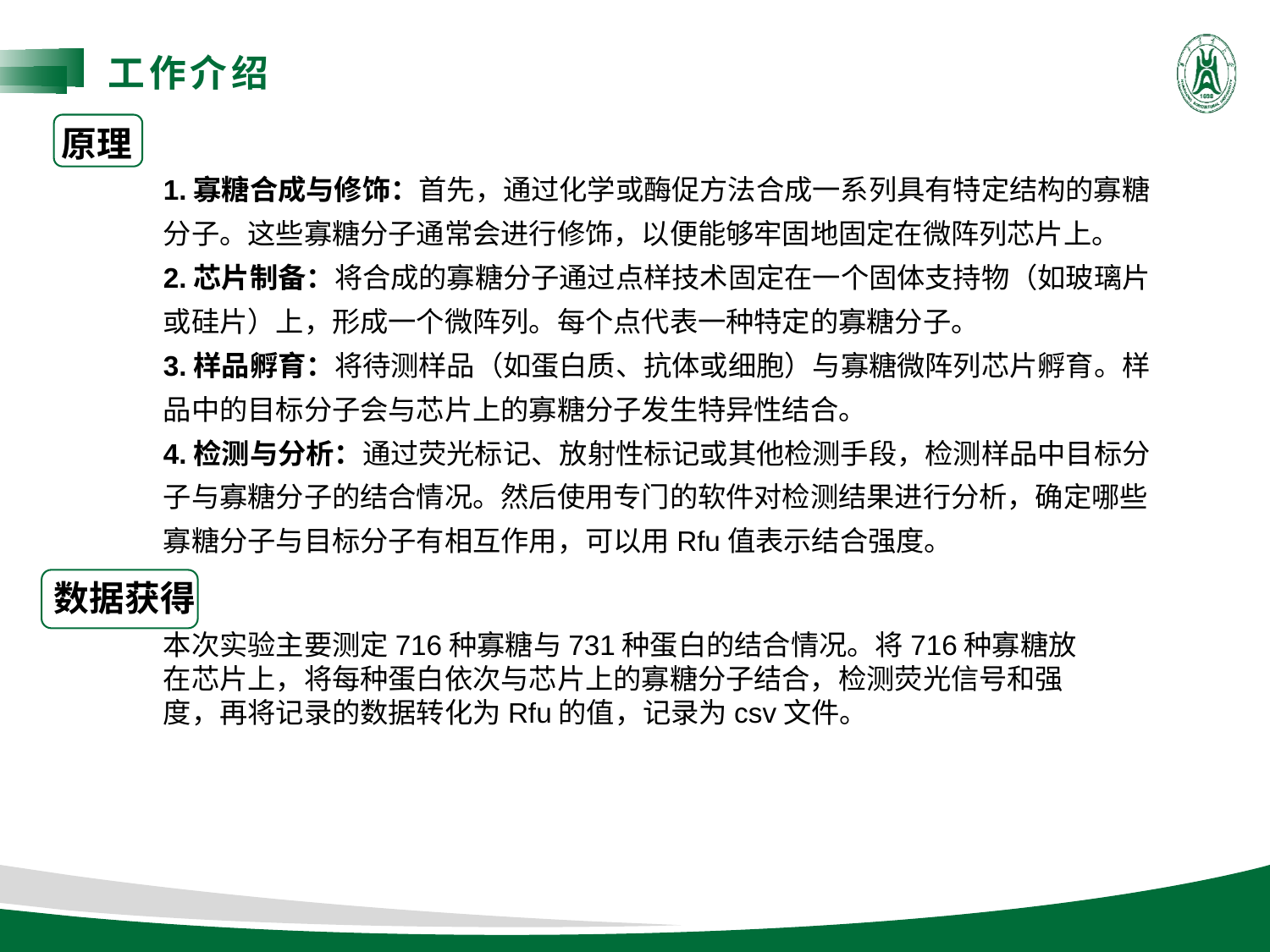

工作介绍

原理
1.寡糖合成与修饰：首先，通过化学或酶促方法合成一系列具有特定结构的寡糖分子。这些寡糖分子通常会进行修饰，以便能够牢固地固定在微阵列芯片上。
2.芯片制备：将合成的寡糖分子通过点样技术固定在一个固体支持物（如玻璃片或硅片）上，形成一个微阵列。每个点代表一种特定的寡糖分子。
3.样品孵育：将待测样品（如蛋白质、抗体或细胞）与寡糖微阵列芯片孵育。样品中的目标分子会与芯片上的寡糖分子发生特异性结合。
4.检测与分析：通过荧光标记、放射性标记或其他检测手段，检测样品中目标分子与寡糖分子的结合情况。然后使用专门的软件对检测结果进行分析，确定哪些寡糖分子与目标分子有相互作用，可以用Rfu值表示结合强度。

数据获得

本次实验主要测定716种寡糖与731种蛋白的结合情况。将716种寡糖放在芯片上，将每种蛋白依次与芯片上的寡糖分子结合，检测荧光信号和强度，再将记录的数据转化为Rfu的值，记录为csv文件。
6